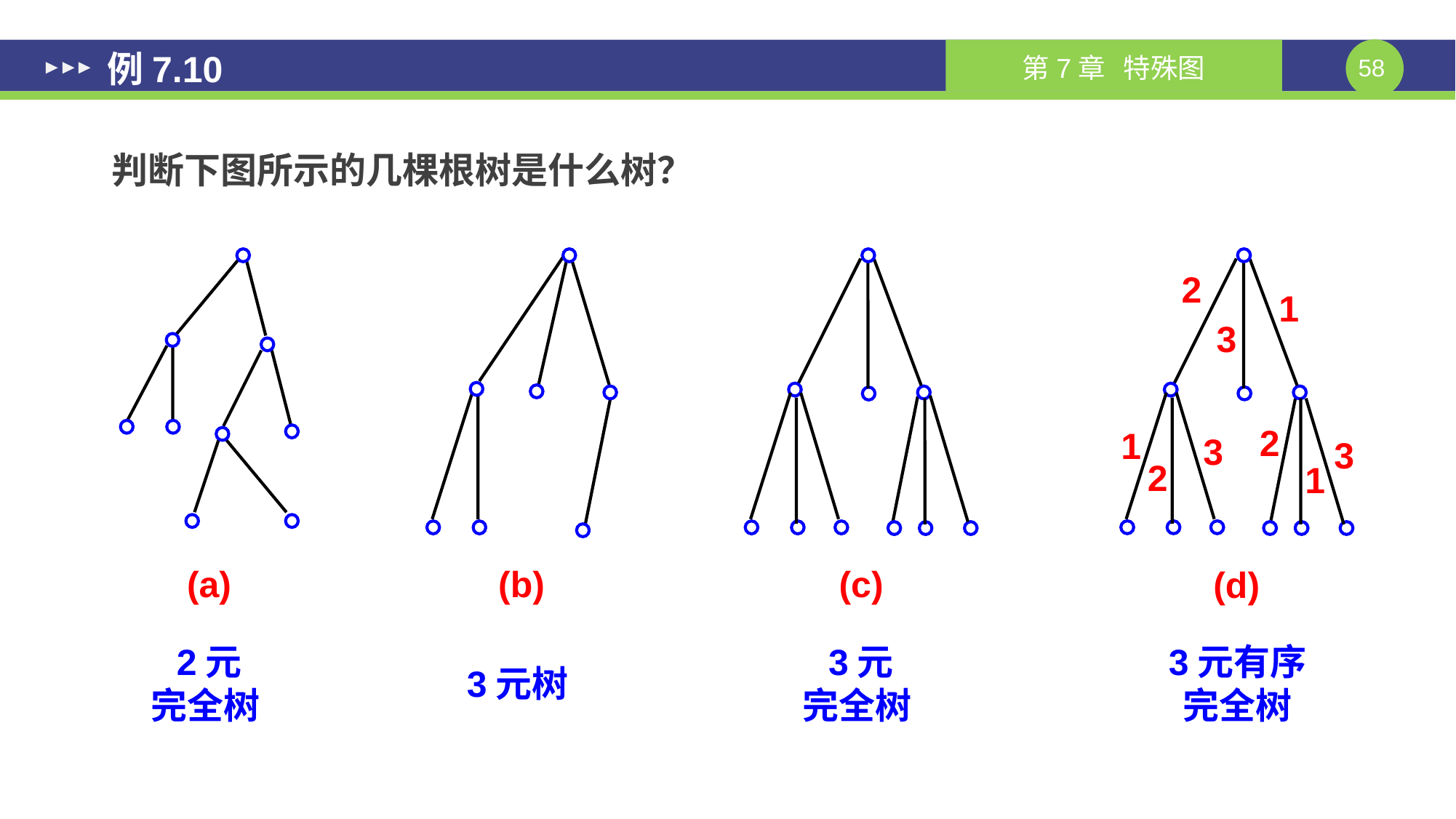

# 例7.10
判断下图所示的几棵根树是什么树？

2
1
3

2
1

3
3
2
1

(d)

(a)

(c)

(b)
3元
完全树
3元有序
完全树
2元
完全树
3元树